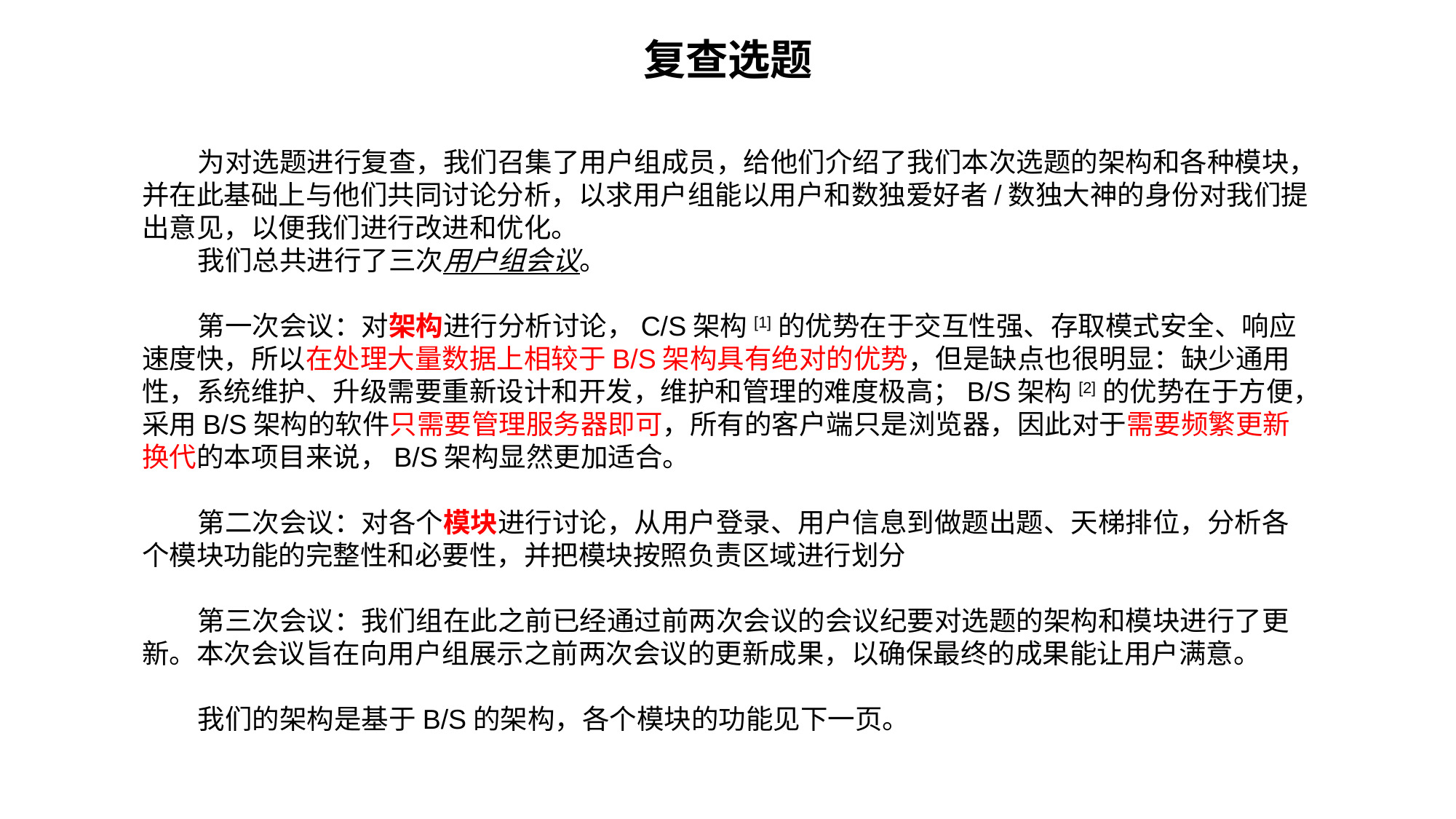

复查选题
        为对选题进行复查，我们召集了用户组成员，给他们介绍了我们本次选题的架构和各种模块，并在此基础上与他们共同讨论分析，以求用户组能以用户和数独爱好者/数独大神的身份对我们提出意见，以便我们进行改进和优化。
        我们总共进行了三次用户组会议。

        第一次会议：对架构进行分析讨论，C/S架构[1]的优势在于交互性强、存取模式安全、响应速度快，所以在处理大量数据上相较于B/S架构具有绝对的优势，但是缺点也很明显：缺少通用性，系统维护、升级需要重新设计和开发，维护和管理的难度极高；B/S架构[2]的优势在于方便，采用B/S架构的软件只需要管理服务器即可，所有的客户端只是浏览器，因此对于需要频繁更新换代的本项目来说，B/S架构显然更加适合。

        第二次会议：对各个模块进行讨论，从用户登录、用户信息到做题出题、天梯排位，分析各个模块功能的完整性和必要性，并把模块按照负责区域进行划分

        第三次会议：我们组在此之前已经通过前两次会议的会议纪要对选题的架构和模块进行了更新。本次会议旨在向用户组展示之前两次会议的更新成果，以确保最终的成果能让用户满意。

        我们的架构是基于B/S的架构，各个模块的功能见下一页。